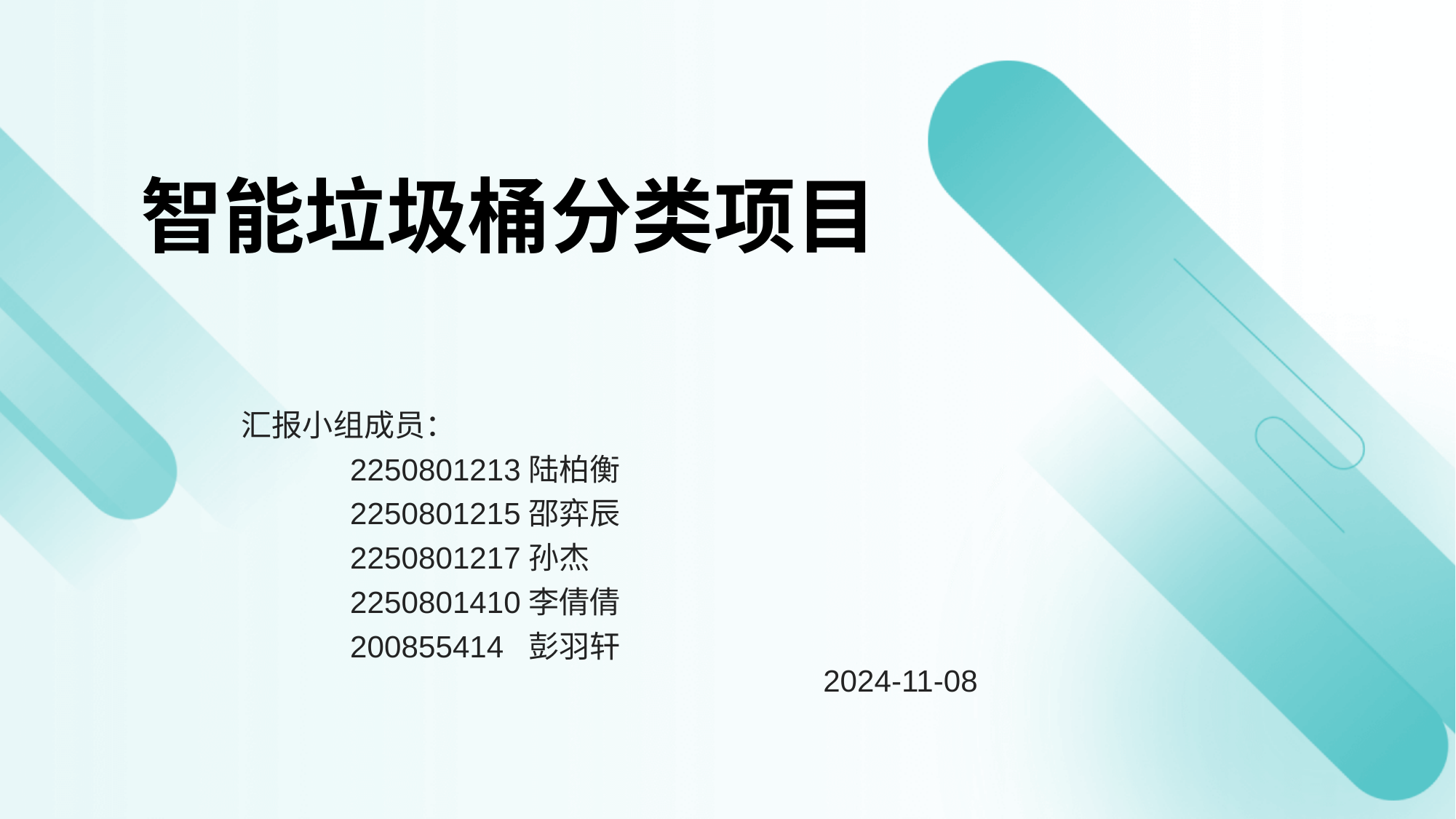

智能垃圾桶分类项目

汇报小组成员：
	2250801213陆柏衡
	2250801215邵弈辰
	2250801217孙杰
	2250801410李倩倩
	200855414  彭羽轩

2024-11-08